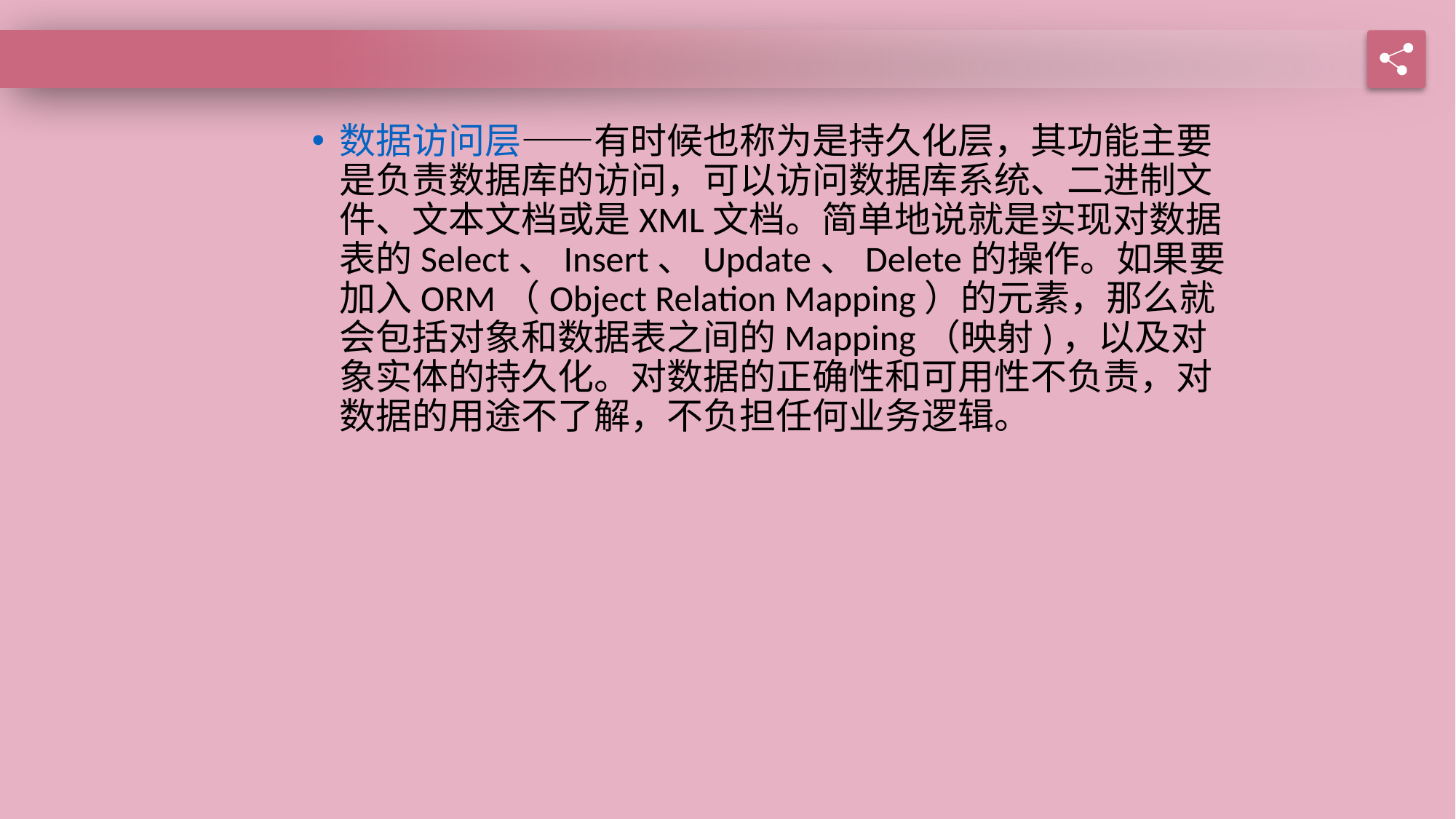

数据访问层——有时候也称为是持久化层，其功能主要是负责数据库的访问，可以访问数据库系统、二进制文件、文本文档或是XML文档。简单地说就是实现对数据表的Select、Insert、Update、Delete的操作。如果要加入ORM（Object Relation Mapping）的元素，那么就会包括对象和数据表之间的Mapping（映射)，以及对象实体的持久化。对数据的正确性和可用性不负责，对数据的用途不了解，不负担任何业务逻辑。